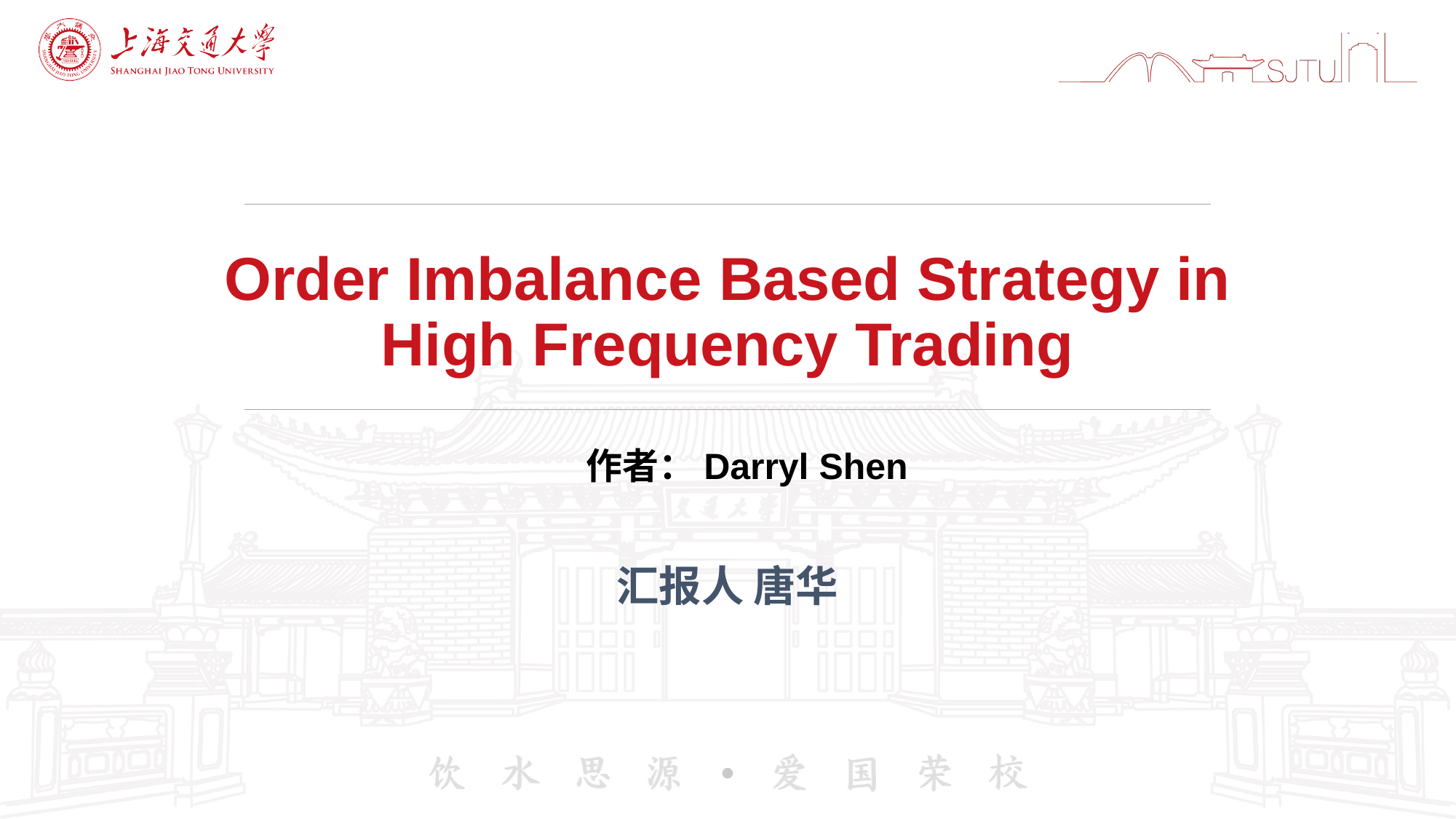

# Order Imbalance Based Strategy in High Frequency Trading
作者：Darryl Shen
汇报人 唐华